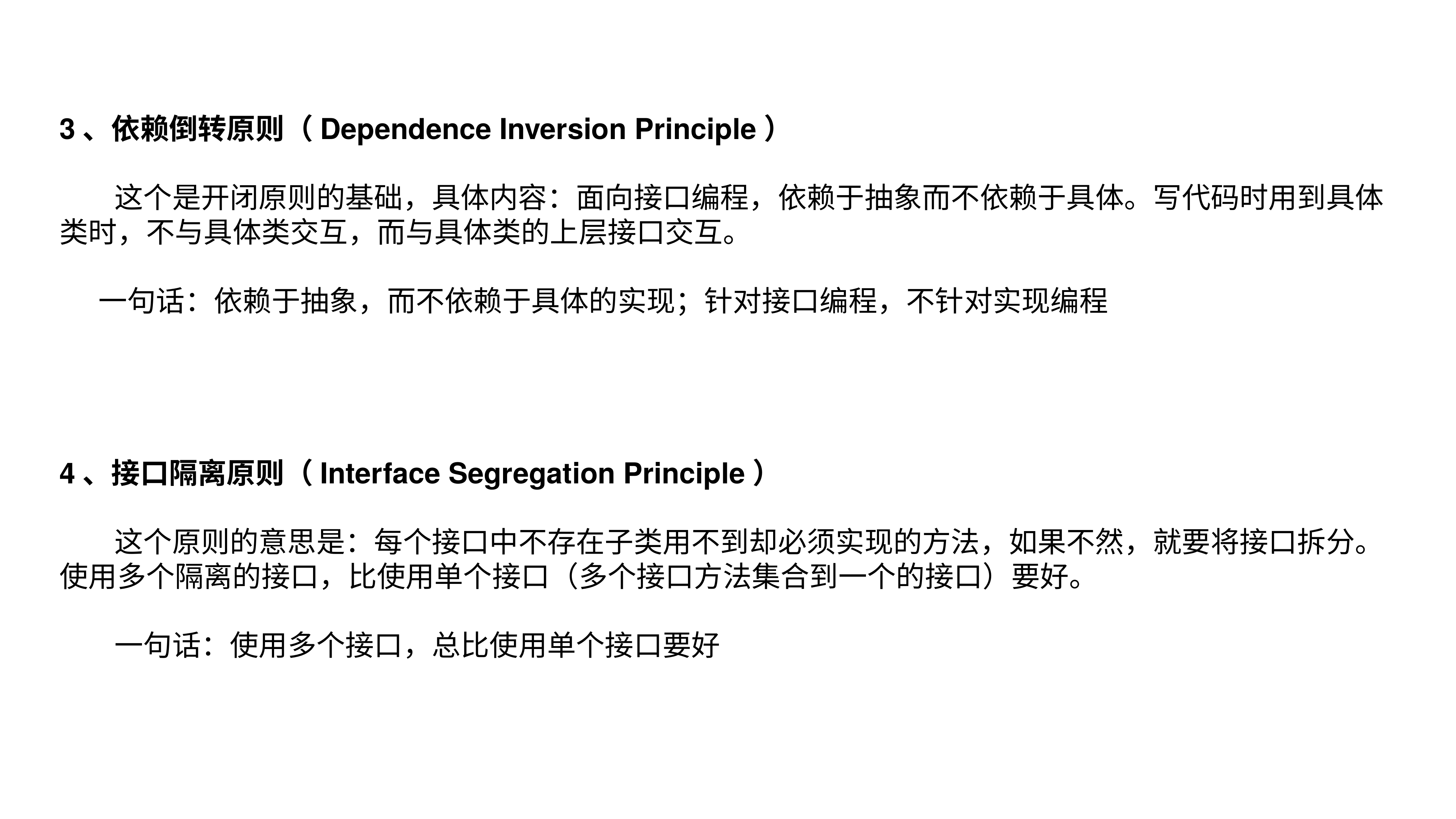

3、依赖倒转原则（Dependence Inversion Principle）
      这个是开闭原则的基础，具体内容：面向接口编程，依赖于抽象而不依赖于具体。写代码时用到具体类时，不与具体类交互，而与具体类的上层接口交互。
    一句话：依赖于抽象，而不依赖于具体的实现；针对接口编程，不针对实现编程
4、接口隔离原则（Interface Segregation Principle）
      这个原则的意思是：每个接口中不存在子类用不到却必须实现的方法，如果不然，就要将接口拆分。使用多个隔离的接口，比使用单个接口（多个接口方法集合到一个的接口）要好。
      一句话：使用多个接口，总比使用单个接口要好